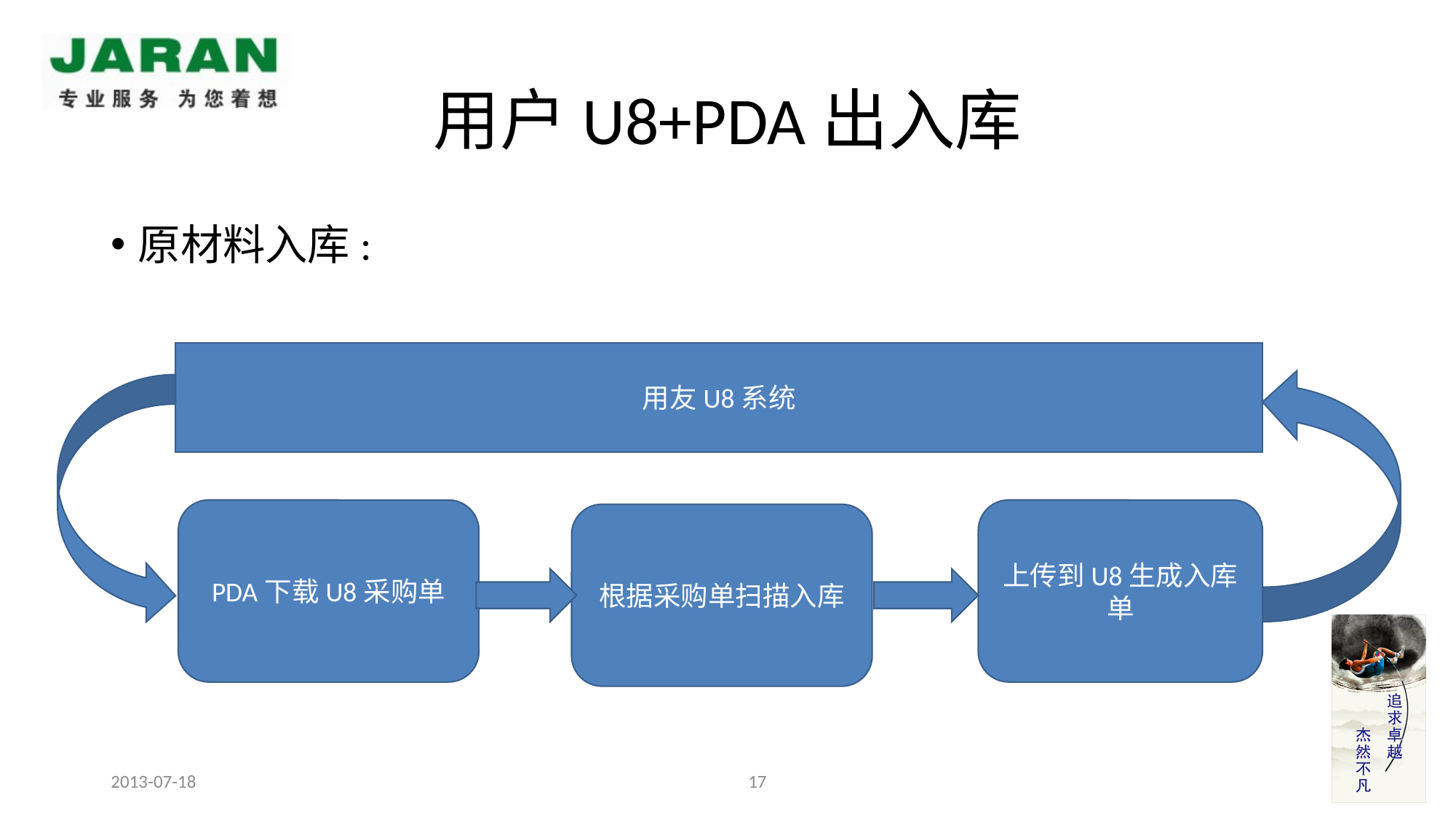

# 用户U8+PDA出入库
原材料入库:

用友U8系统

PDA下载U8采购单
上传到U8生成入库单
根据采购单扫描入库

17
2013-07-18